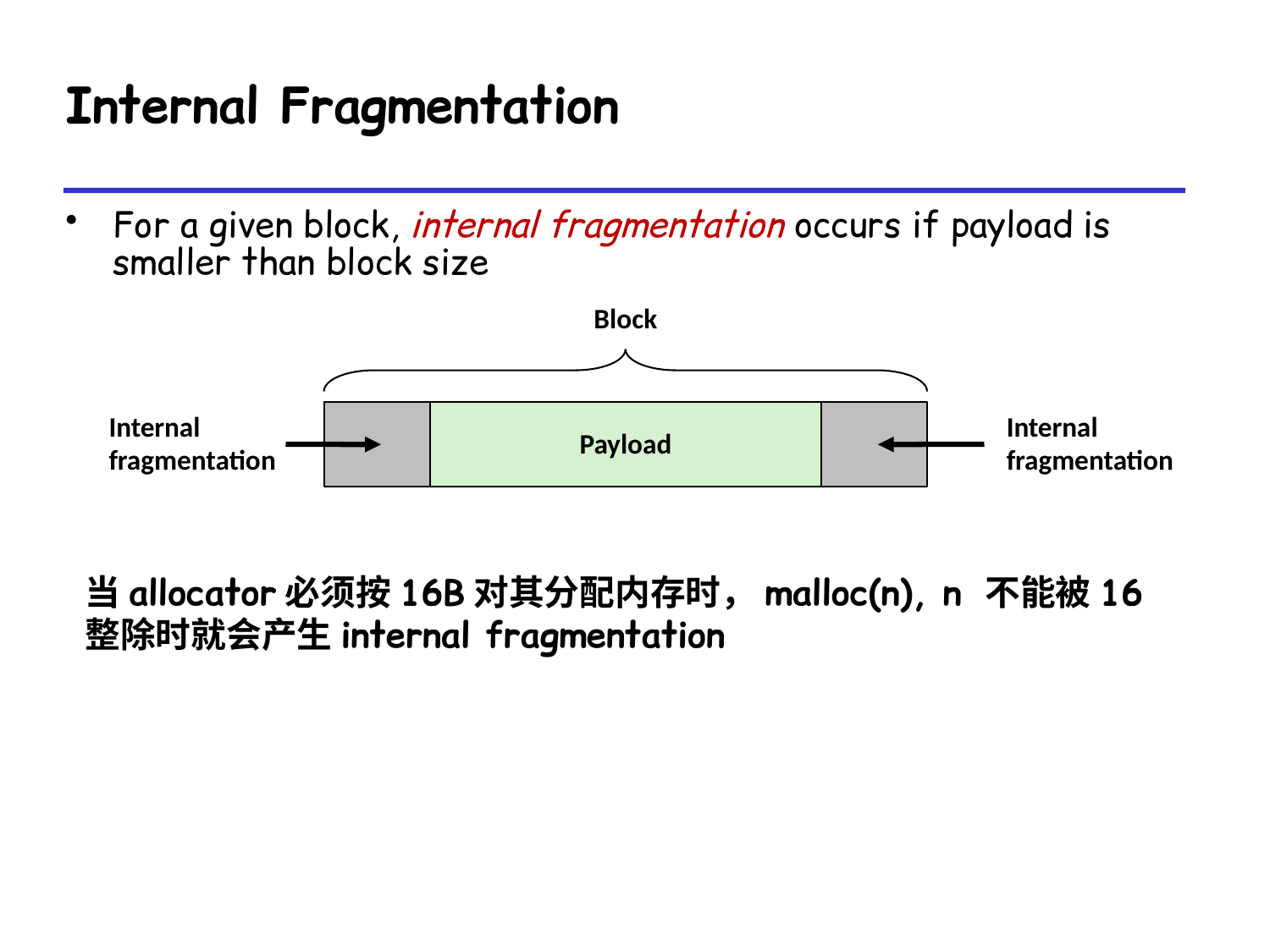

# Internal Fragmentation

For a given block, internal fragmentation occurs if payload is smaller than block size
Block

Payload

Internal
fragmentation
Internal
fragmentation

当allocator必须按16B对其分配内存时，malloc(n), n 不能被16整除时就会产生internal fragmentation